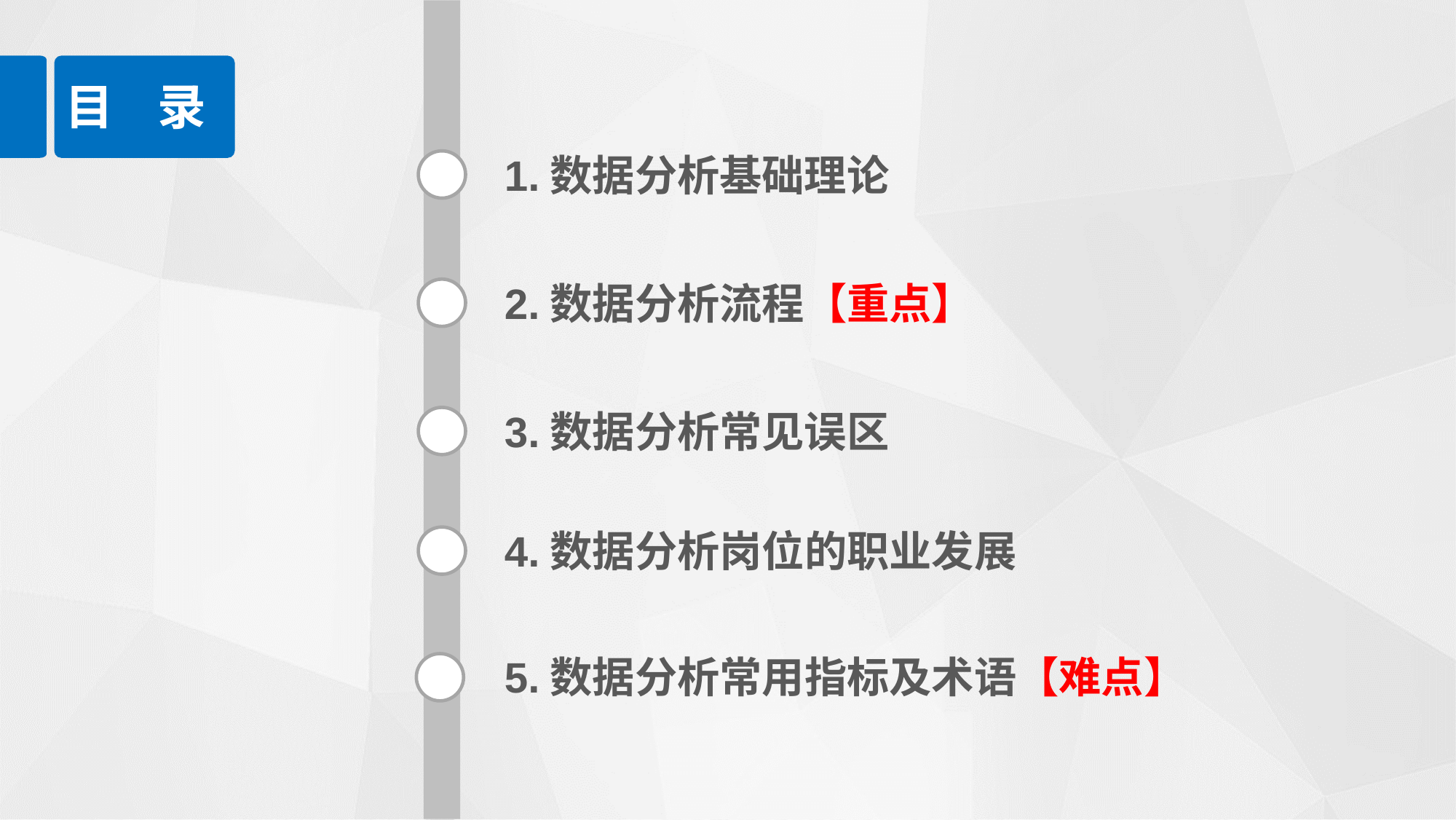

目    录

1.数据分析基础理论

2.数据分析流程【重点】

3.数据分析常见误区

4.数据分析岗位的职业发展

5.数据分析常用指标及术语【难点】